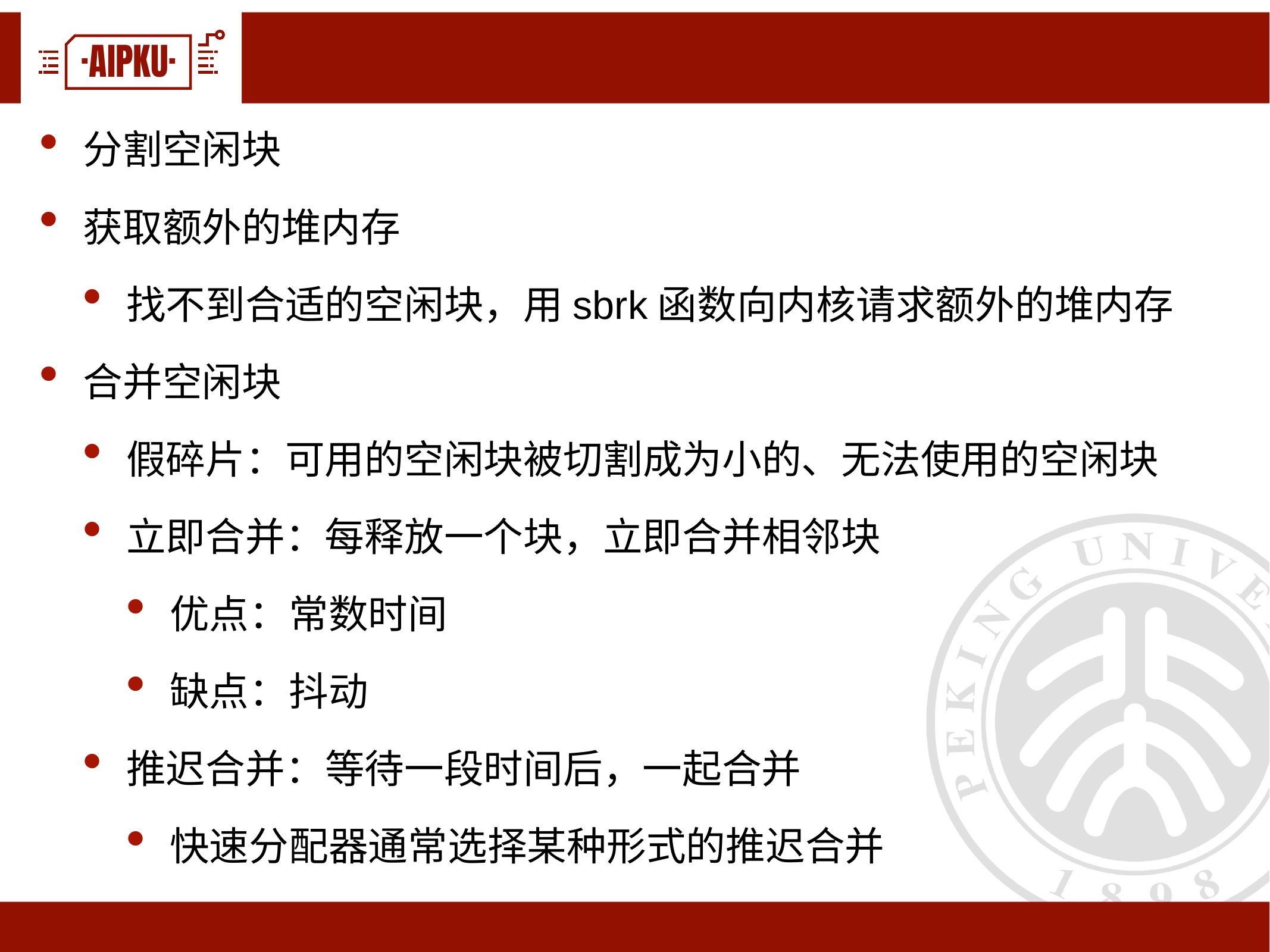

分割空闲块
获取额外的堆内存
找不到合适的空闲块，用sbrk函数向内核请求额外的堆内存
合并空闲块
假碎片：可用的空闲块被切割成为小的、无法使用的空闲块
立即合并：每释放一个块，立即合并相邻块
优点：常数时间
缺点：抖动
推迟合并：等待一段时间后，一起合并
快速分配器通常选择某种形式的推迟合并